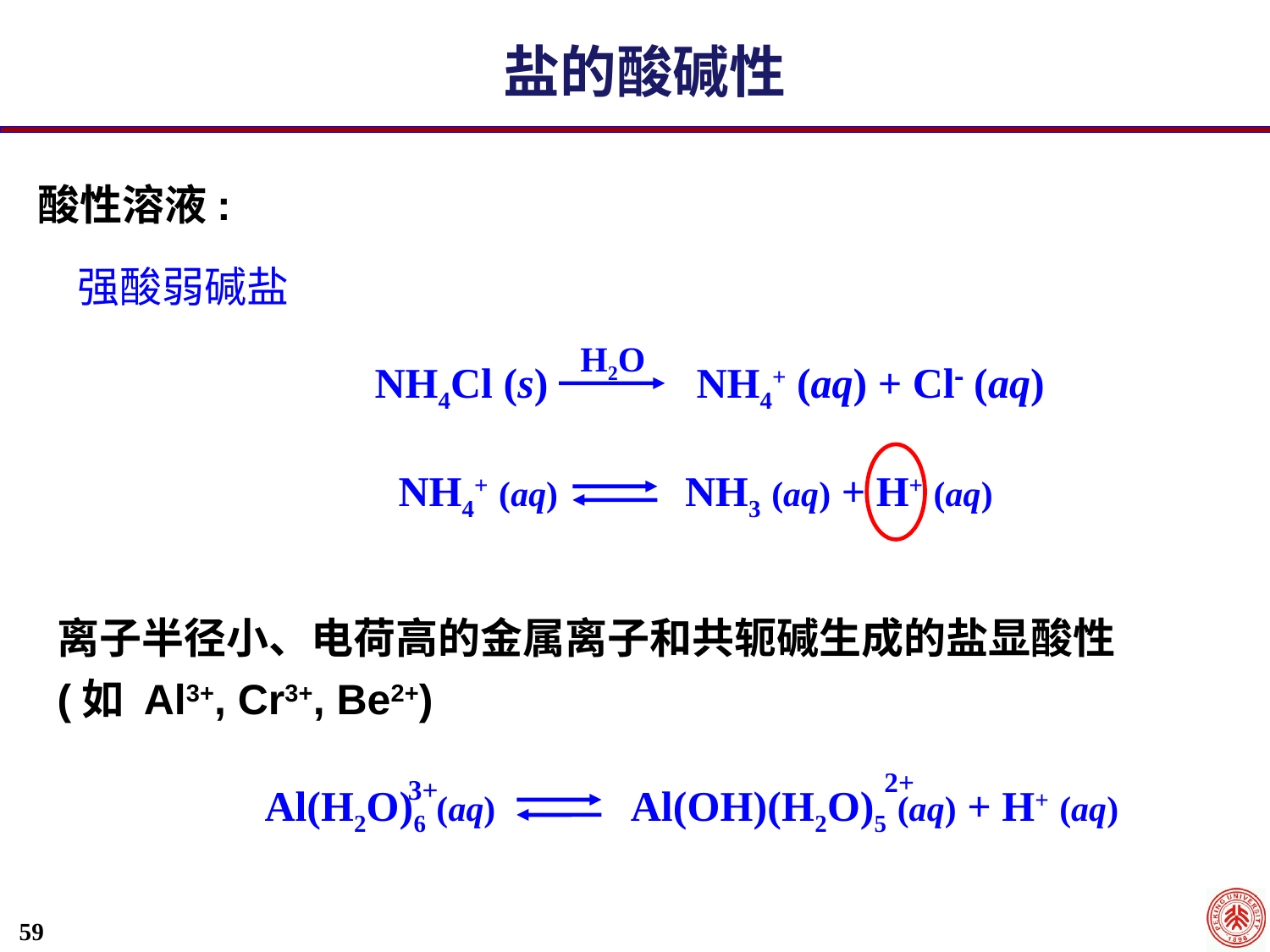

盐的酸碱性

酸性溶液:
强酸弱碱盐
H2O
NH4Cl (s)              NH4+ (aq) + Cl− (aq)

NH4+ (aq)            NH3 (aq) + H+ (aq)

离子半径小、电荷高的金属离子和共轭碱生成的盐显酸性 (如 Al3+, Cr3+, Be2+)
2+
3+
Al(H2O)6 (aq)             Al(OH)(H2O)5 (aq) + H+ (aq)

59